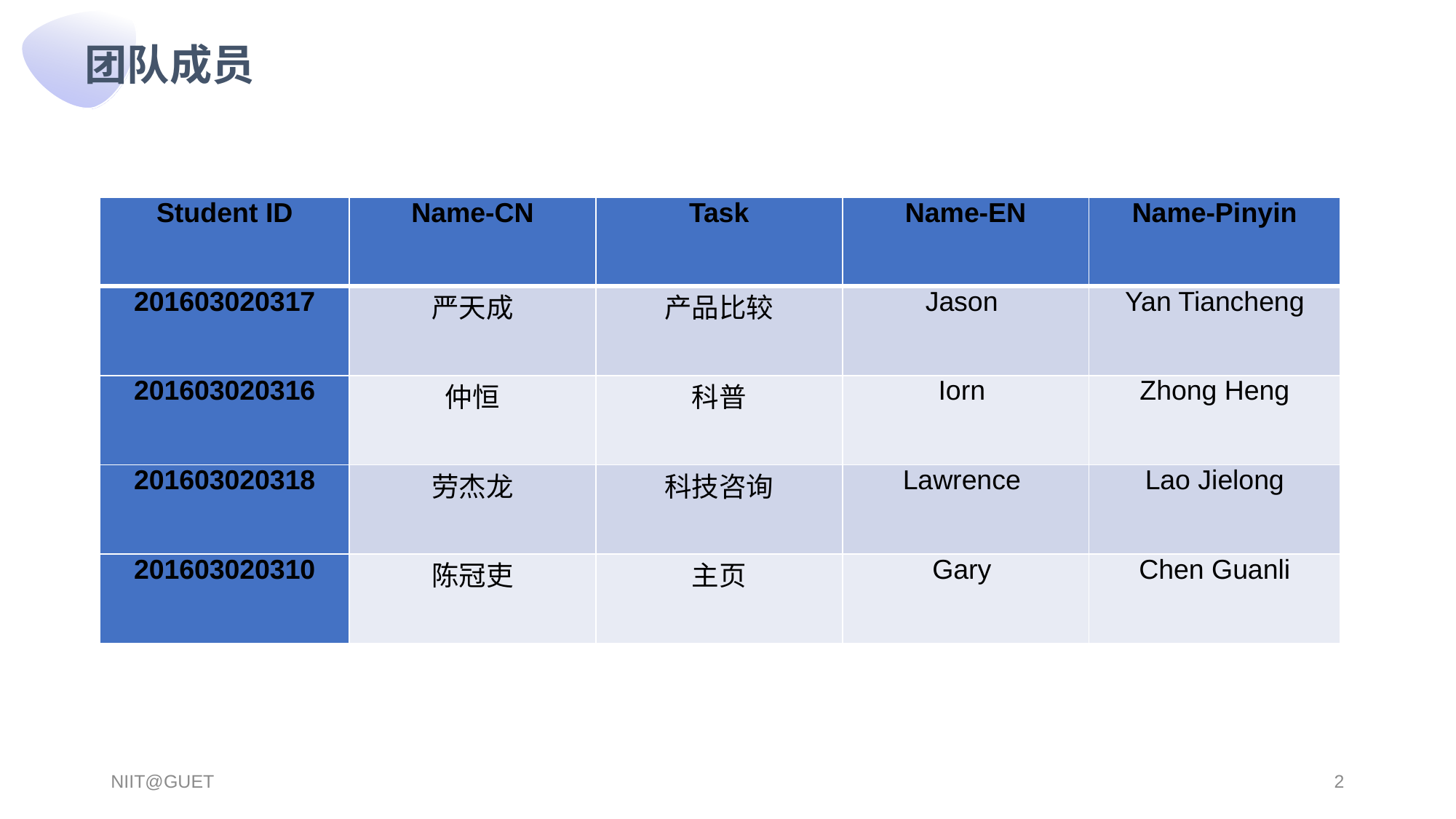

团队成员
#
| Student ID | Name-CN | Task | Name-EN | Name-Pinyin |
| --- | --- | --- | --- | --- |
| 201603020317 | 严天成 | 产品比较 | Jason | Yan Tiancheng |
| 201603020316 | 仲恒 | 科普 | Iorn | Zhong Heng |
| 201603020318 | 劳杰龙 | 科技咨询 | Lawrence | Lao Jielong |
| 201603020310 | 陈冠吏 | 主页 | Gary | Chen Guanli |
NIIT@GUET
2